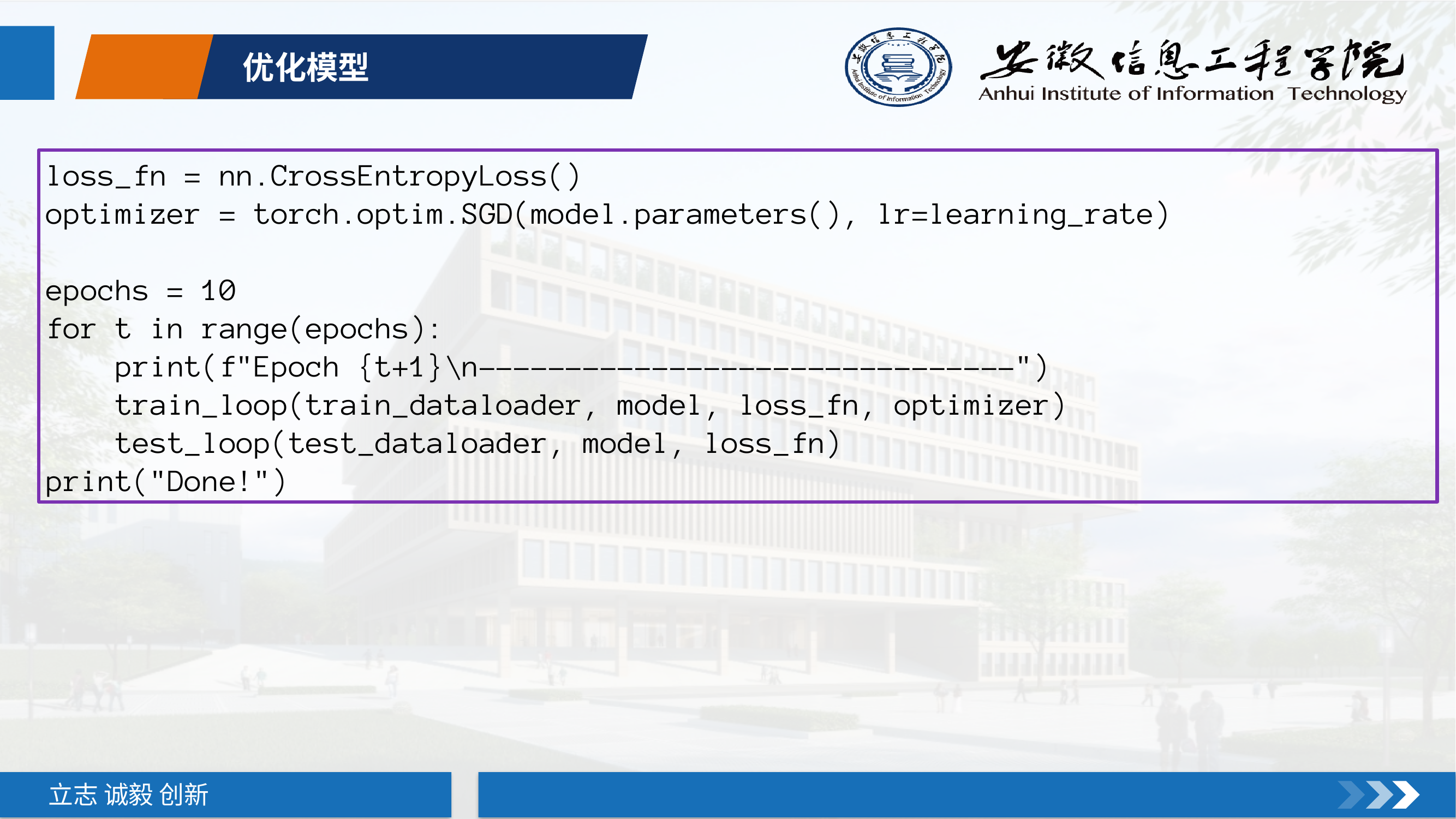

优化模型
loss_fn = nn.CrossEntropyLoss()
optimizer = torch.optim.SGD(model.parameters(), lr=learning_rate)

epochs = 10
for t in range(epochs):
    print(f"Epoch {t+1}\n-------------------------------")
    train_loop(train_dataloader, model, loss_fn, optimizer)
    test_loop(test_dataloader, model, loss_fn)
print("Done!")